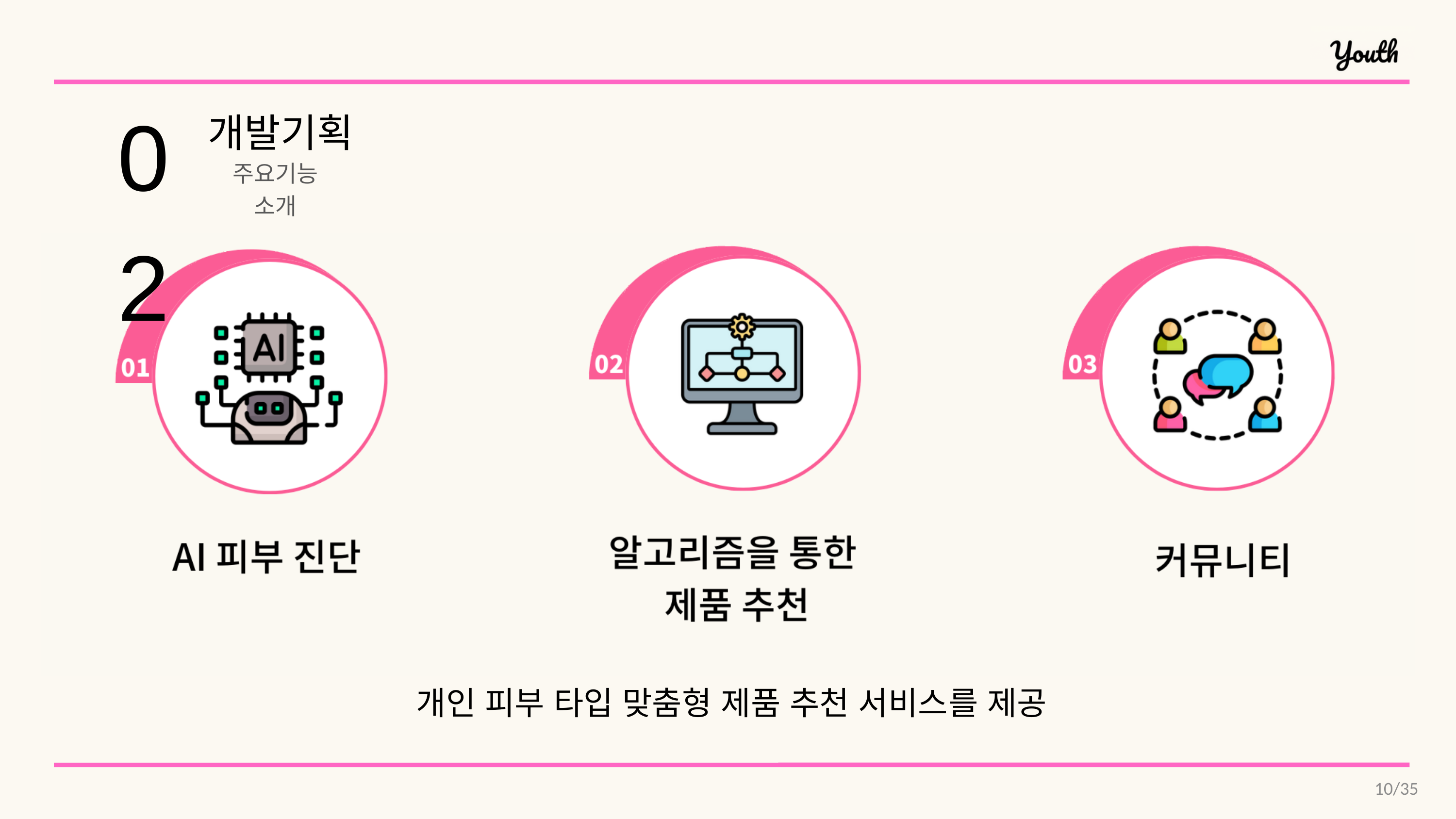

02

개발기획
주요기능 소개

개인 피부 타입 맞춤형 제품 추천 서비스를 제공

10/35